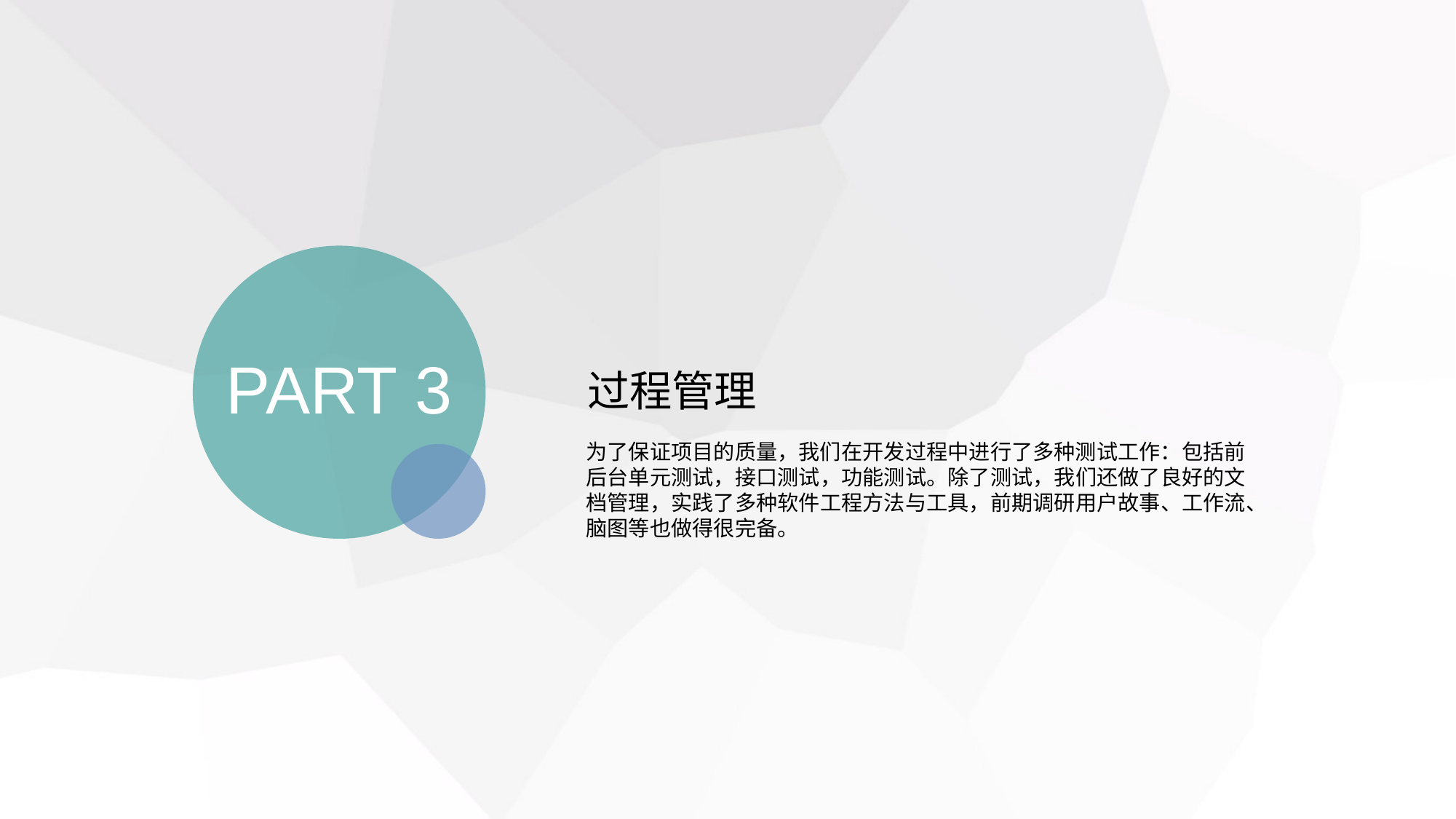

PART 3
过程管理
为了保证项目的质量，我们在开发过程中进行了多种测试工作：包括前后台单元测试，接口测试，功能测试。除了测试，我们还做了良好的文档管理，实践了多种软件工程方法与工具，前期调研用户故事、工作流、脑图等也做得很完备。